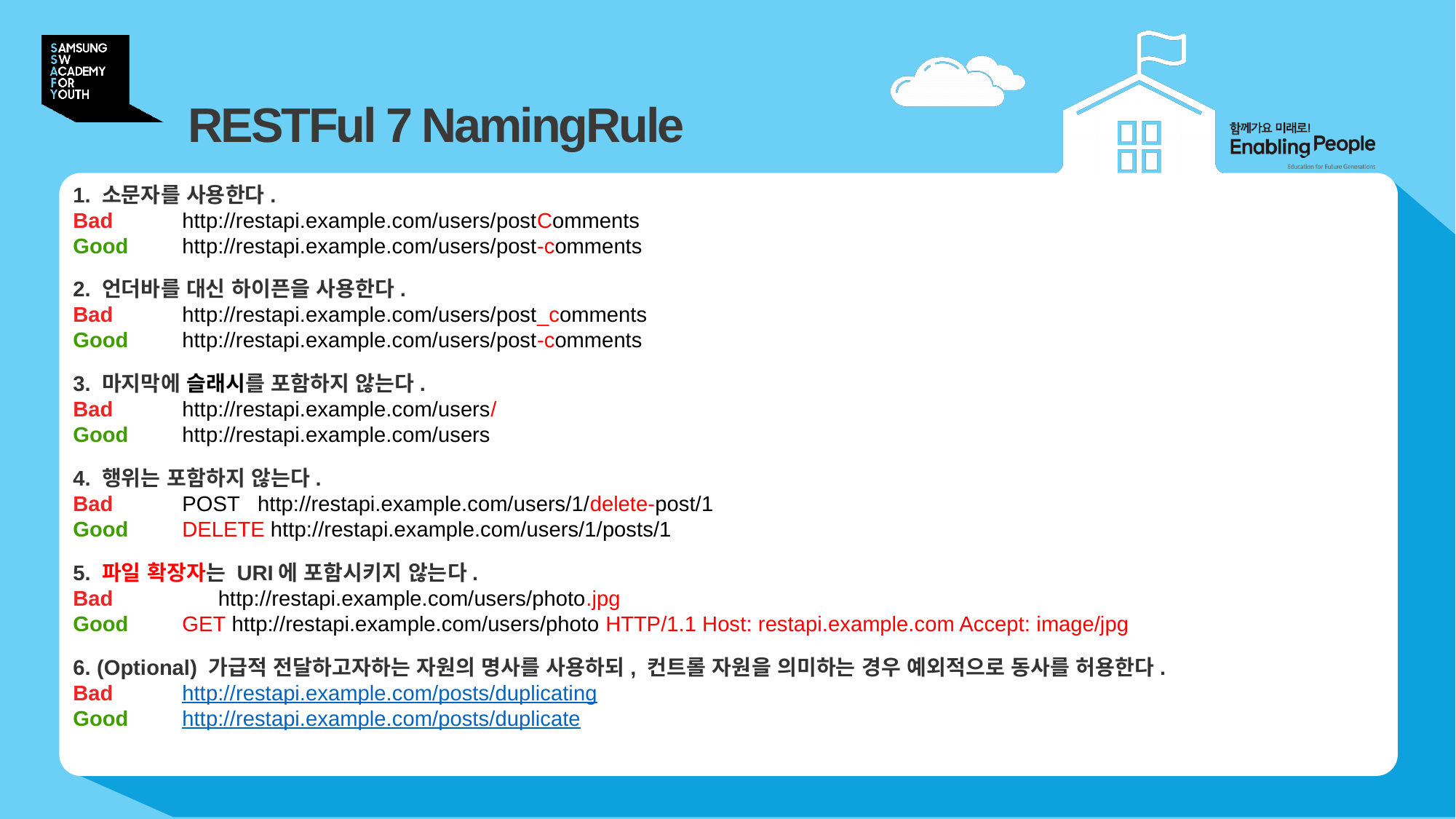

# RESTFul 7 NamingRule
1. 소문자를 사용한다.
Bad	http://restapi.example.com/users/postComments
Good	http://restapi.example.com/users/post-comments

2. 언더바를 대신 하이픈을 사용한다.
Bad	http://restapi.example.com/users/post_comments
Good	http://restapi.example.com/users/post-comments

3. 마지막에 슬래시를 포함하지 않는다.
Bad	http://restapi.example.com/users/
Good	http://restapi.example.com/users

4. 행위는 포함하지 않는다.
Bad	POST   http://restapi.example.com/users/1/delete-post/1
Good	DELETE http://restapi.example.com/users/1/posts/1

5. 파일 확장자는 URI에 포함시키지 않는다.
Bad	      http://restapi.example.com/users/photo.jpg
Good	GET http://restapi.example.com/users/photo HTTP/1.1 Host: restapi.example.com Accept: image/jpg

6. (Optional) 가급적 전달하고자하는 자원의 명사를 사용하되, 컨트롤 자원을 의미하는 경우 예외적으로 동사를 허용한다.
Bad	http://restapi.example.com/posts/duplicating
Good	http://restapi.example.com/posts/duplicate